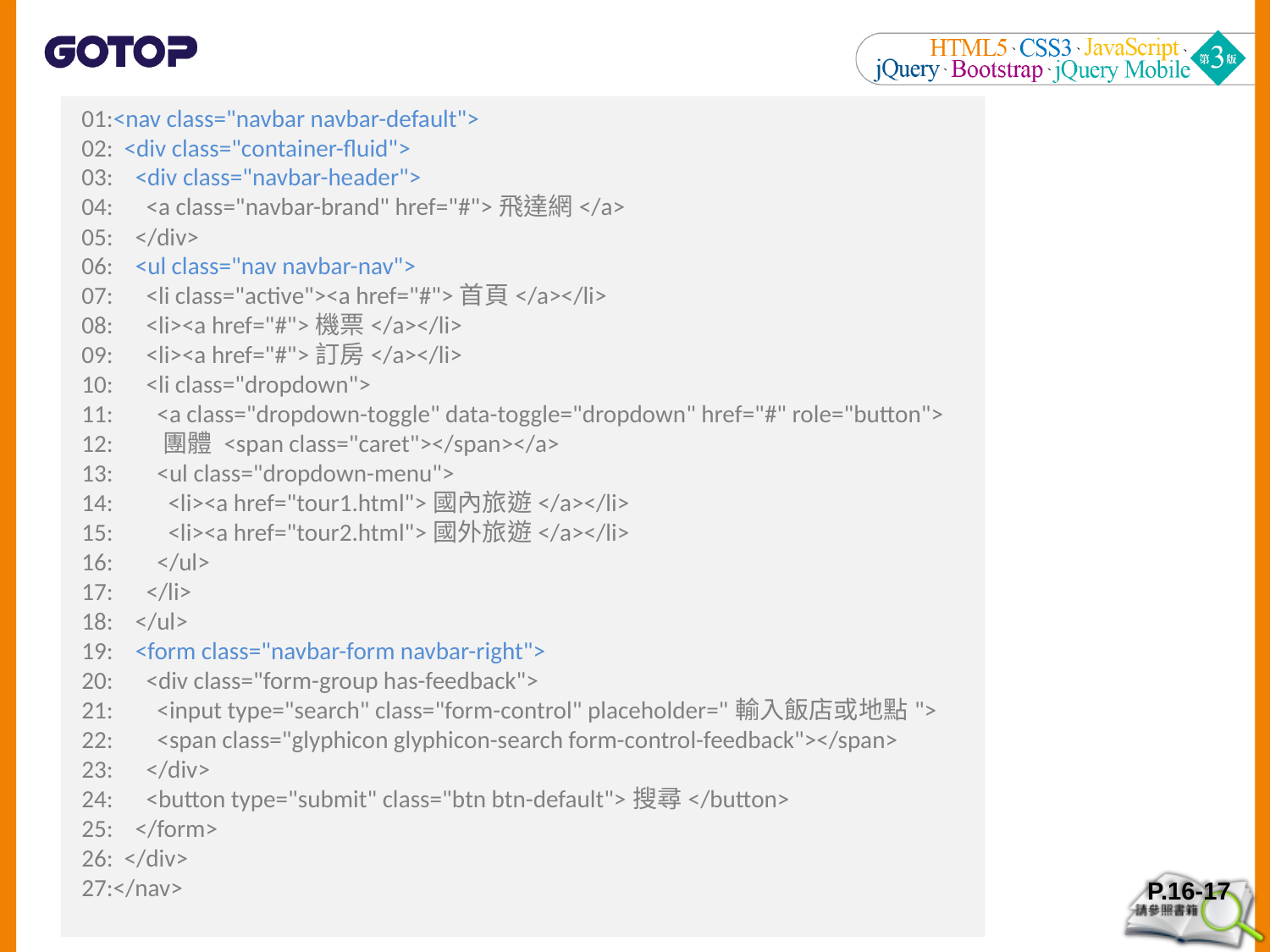

01:<nav class="navbar navbar-default">
02:  <div class="container-fluid">
03:    <div class="navbar-header">
04:      <a class="navbar-brand" href="#">飛達網</a>
05:    </div>
06:    <ul class="nav navbar-nav">
07:      <li class="active"><a href="#">首頁</a></li>
08:      <li><a href="#">機票</a></li>
09:      <li><a href="#">訂房</a></li>
10:      <li class="dropdown">
11:        <a class="dropdown-toggle" data-toggle="dropdown" href="#" role="button">
12:        團體 <span class="caret"></span></a>
13:        <ul class="dropdown-menu">
14:          <li><a href="tour1.html">國內旅遊</a></li>
15:          <li><a href="tour2.html">國外旅遊</a></li>
16:        </ul>
17:      </li>
18:    </ul>
19:    <form class="navbar-form navbar-right">
20:      <div class="form-group has-feedback">
21:        <input type="search" class="form-control" placeholder="輸入飯店或地點">
22:        <span class="glyphicon glyphicon-search form-control-feedback"></span>
23:      </div>
24:      <button type="submit" class="btn btn-default">搜尋</button>
25:    </form>
26:  </div>
27:</nav>

P.16-17